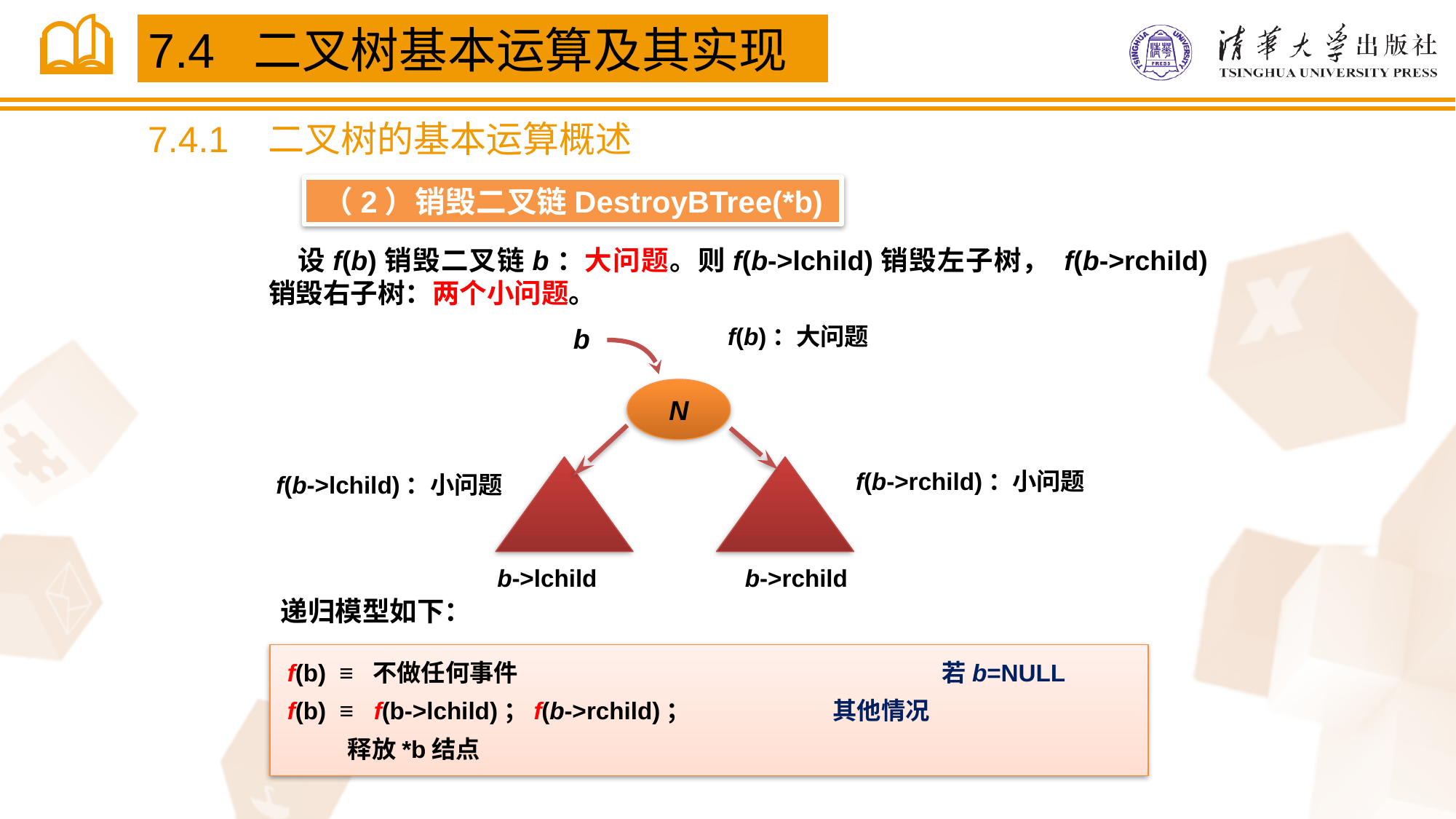

7.4  二叉树基本运算及其实现

7.4.1   二叉树的基本运算概述
（2）销毁二叉链DestroyBTree(*b)
   设f(b)销毁二叉链b：大问题。则f(b->lchild)销毁左子树， f(b->rchild)销毁右子树：两个小问题。
f(b)：大问题
b

N

b->lchild
b->rchild
f(b->rchild)：小问题
f(b->lchild)：小问题
递归模型如下：
f(b)  ≡  不做任何事件				若b=NULL
f(b)  ≡   f(b->lchild)；f(b->rchild)；		其他情况
          释放*b结点